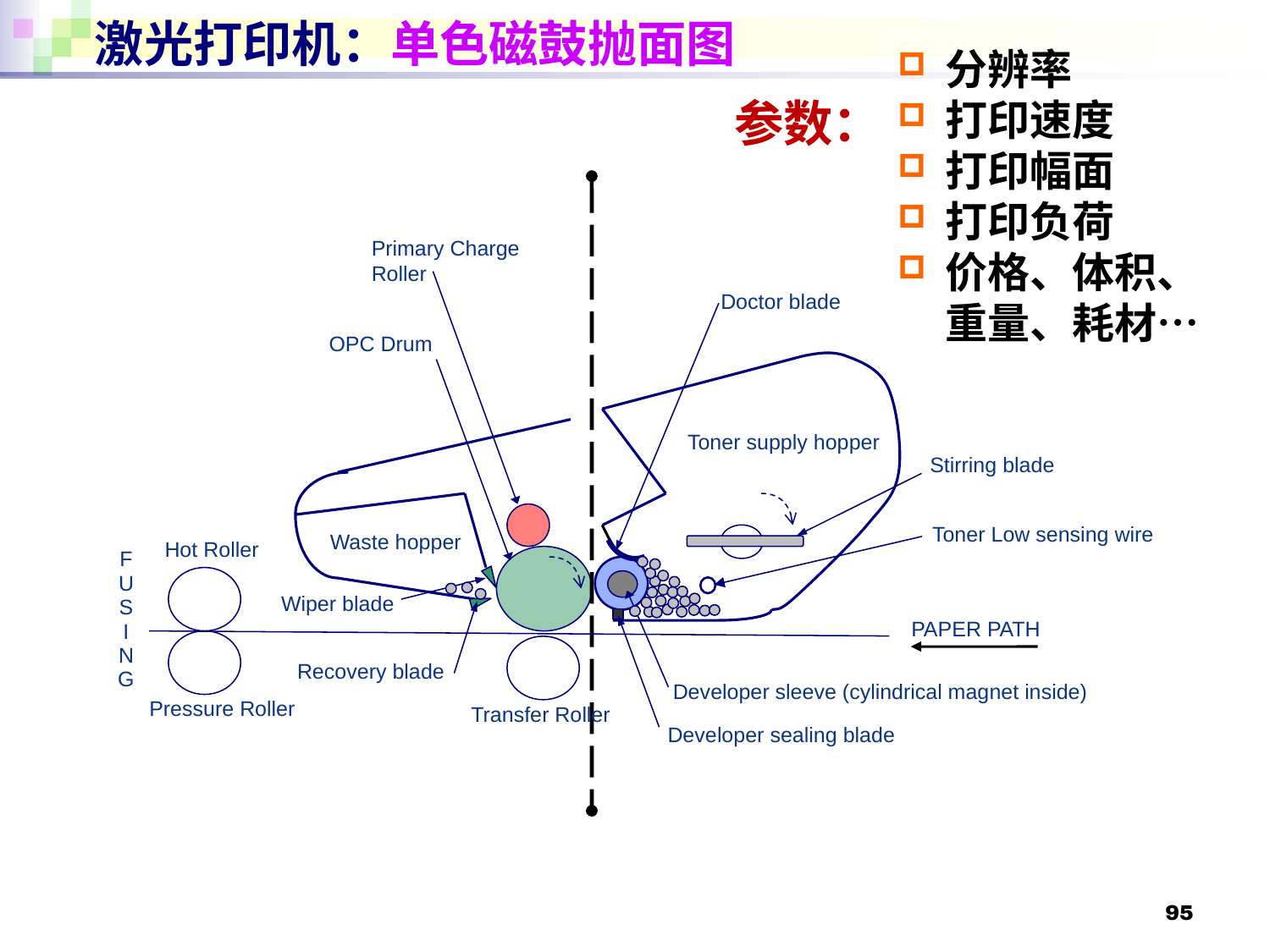

# 激光打印机：单色磁鼓抛面图
分辨率
打印速度
打印幅面
打印负荷
价格、体积、
重量、耗材…
参数：

Primary Charge Roller

Doctor blade

OPC Drum

Toner supply hopper
Stirring blade

Toner Low sensing wire

Waste hopper

Hot Roller

F
U
S
I
N
G

Wiper blade

PAPER PATH

Recovery blade
Developer sleeve (cylindrical magnet inside)
Pressure Roller
Transfer Roller
Developer sealing blade
95